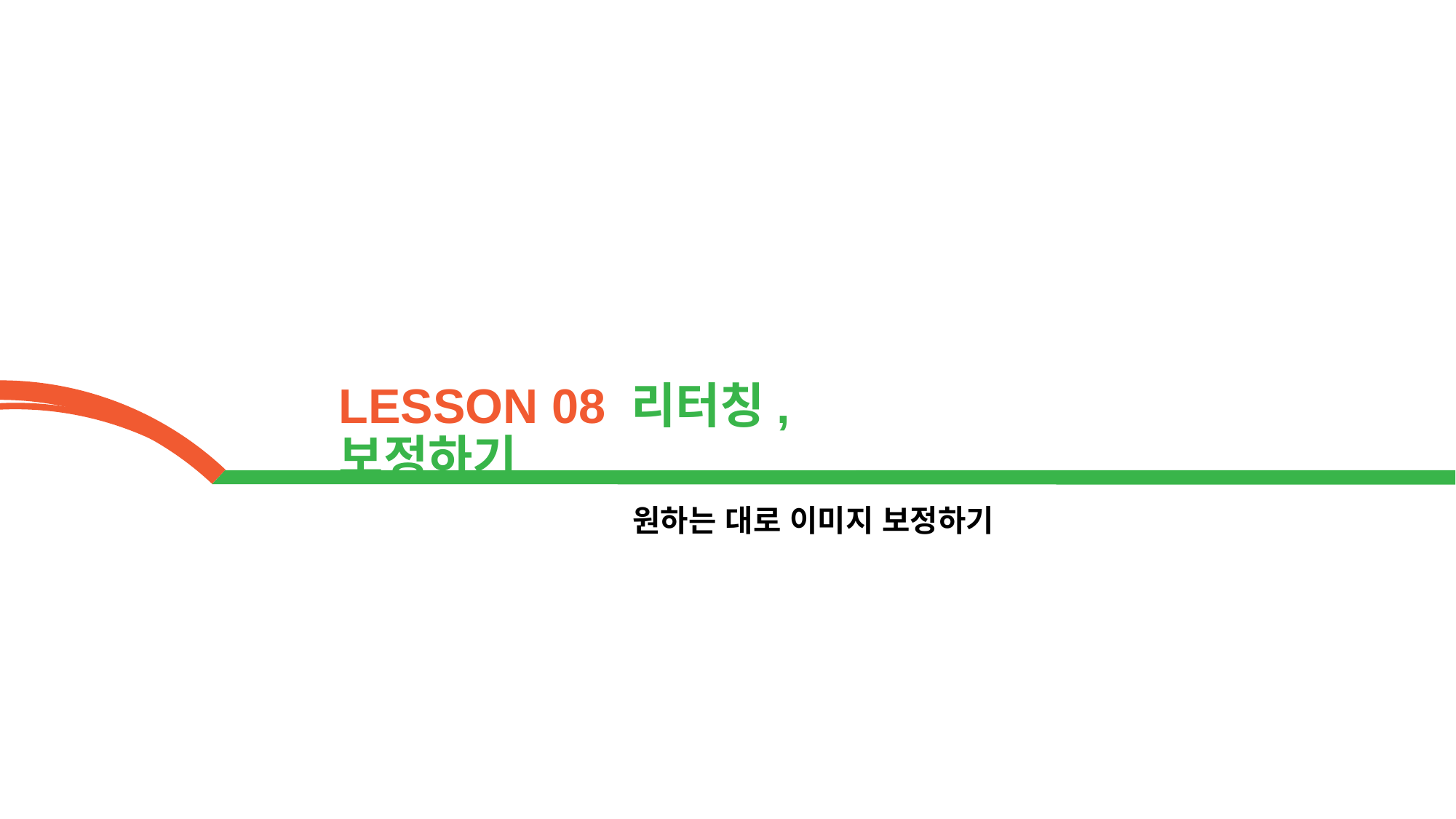

LESSON 08 리터칭, 보정하기
원하는 대로 이미지 보정하기